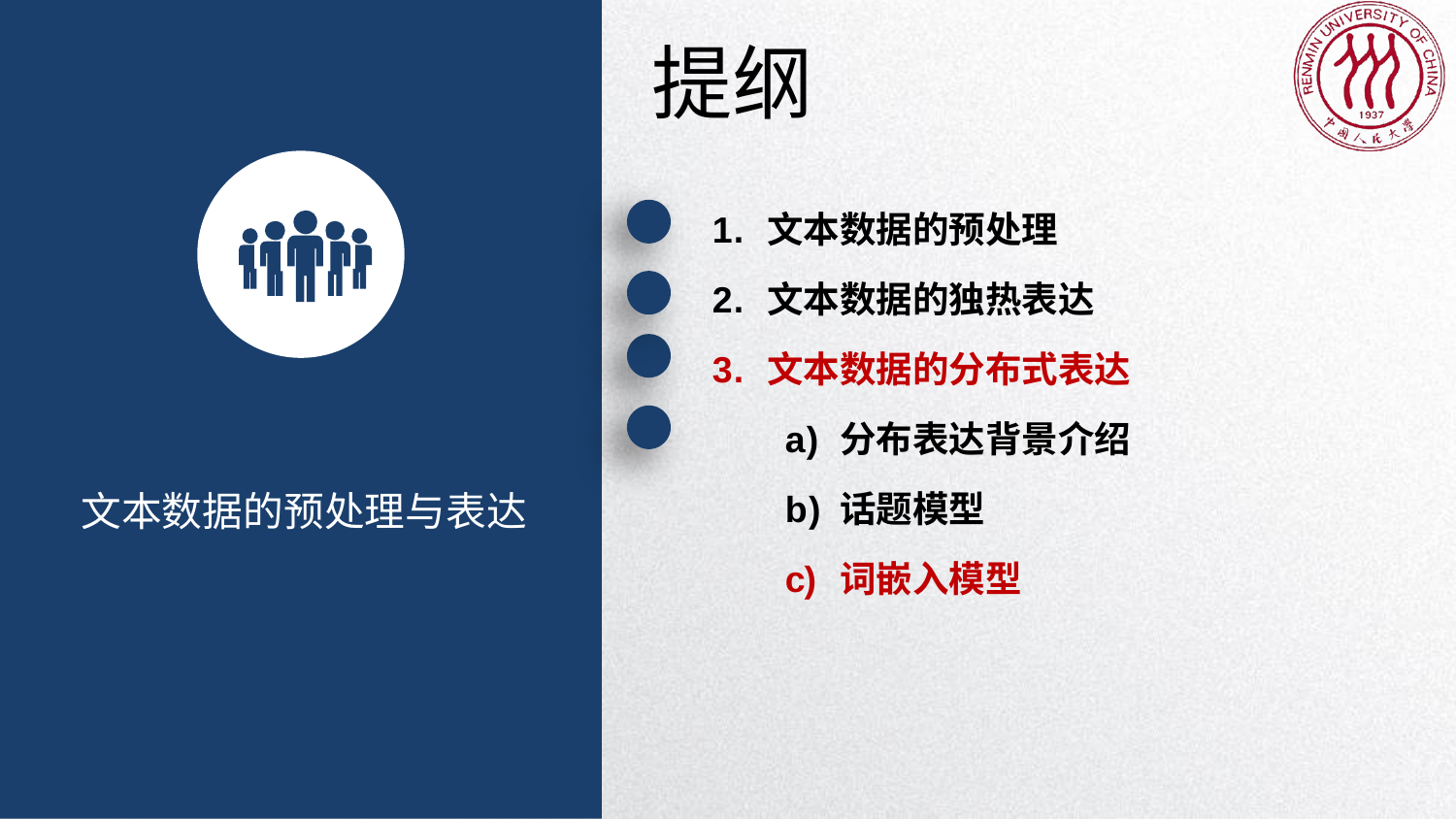

提纲

文本数据的预处理
文本数据的独热表达
文本数据的分布式表达
分布表达背景介绍
话题模型
词嵌入模型

文本数据的预处理与表达